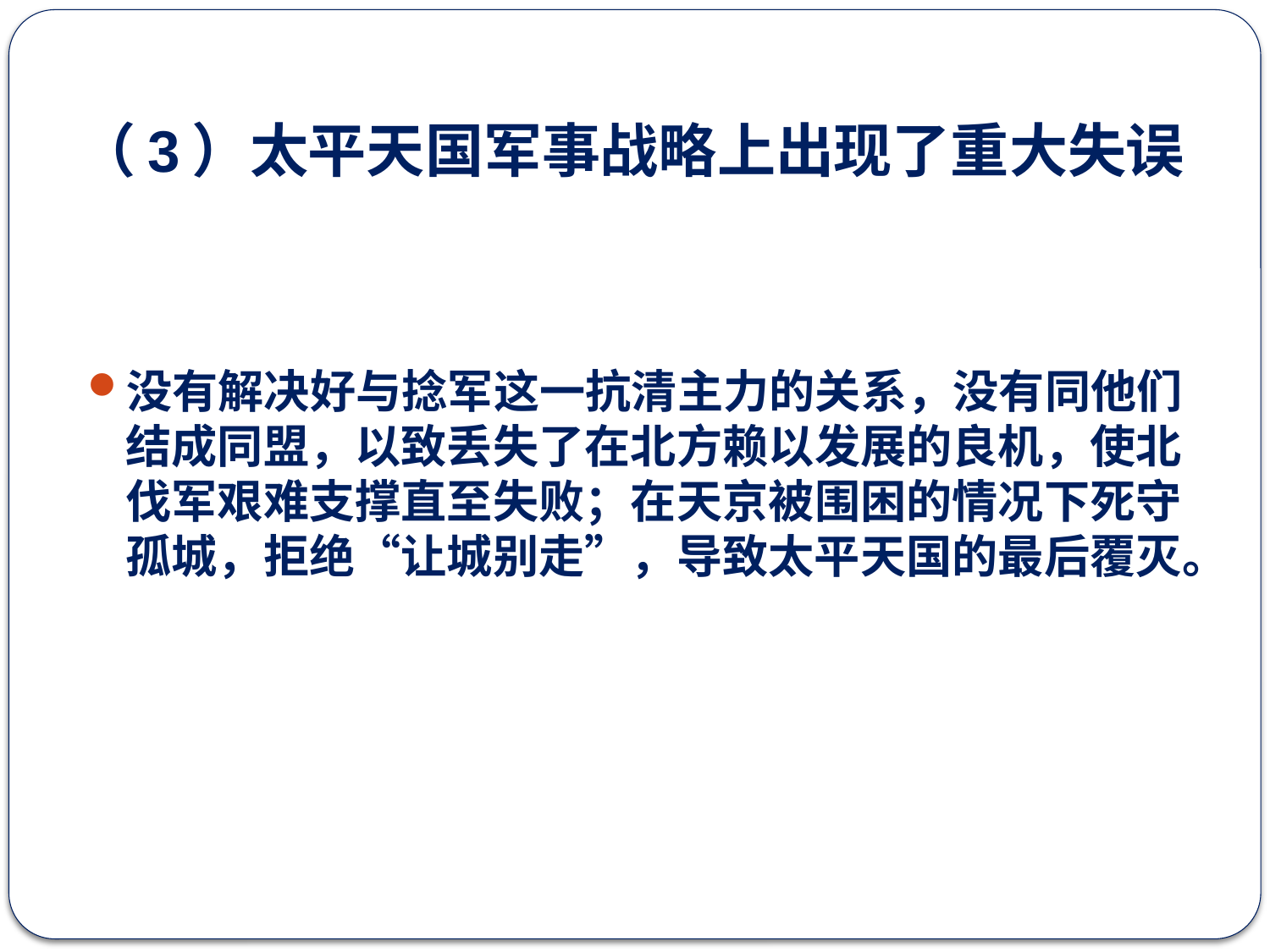

# （3）太平天国军事战略上出现了重大失误
没有解决好与捻军这一抗清主力的关系，没有同他们结成同盟，以致丢失了在北方赖以发展的良机，使北伐军艰难支撑直至失败；在天京被围困的情况下死守孤城，拒绝“让城别走”，导致太平天国的最后覆灭。